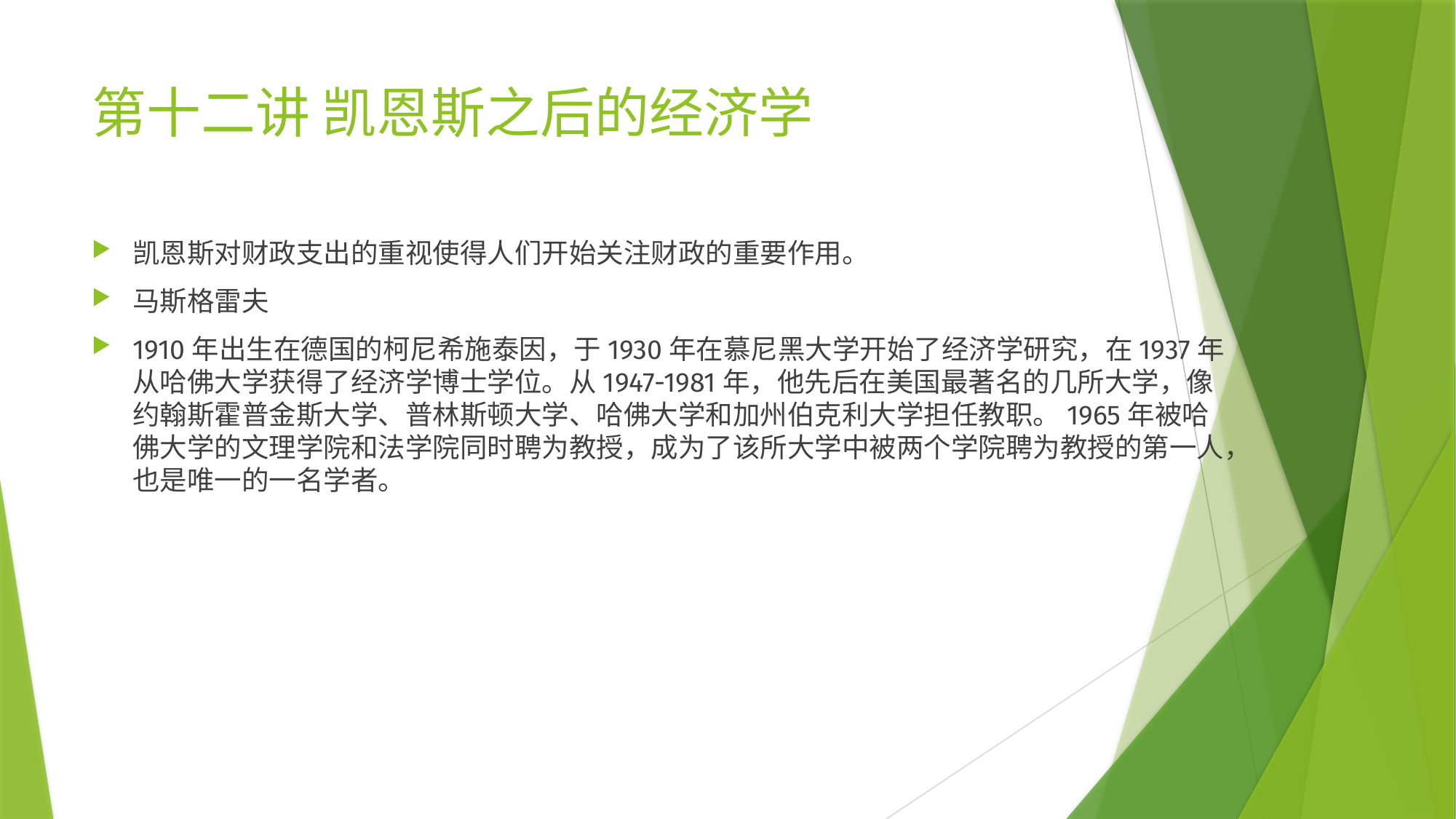

# 第十二讲 凯恩斯之后的经济学
凯恩斯对财政支出的重视使得人们开始关注财政的重要作用。
马斯格雷夫
1910年出生在德国的柯尼希施泰因，于1930年在慕尼黑大学开始了经济学研究，在1937年从哈佛大学获得了经济学博士学位。从1947-1981年，他先后在美国最著名的几所大学，像约翰斯霍普金斯大学、普林斯顿大学、哈佛大学和加州伯克利大学担任教职。1965年被哈佛大学的文理学院和法学院同时聘为教授，成为了该所大学中被两个学院聘为教授的第一人，也是唯一的一名学者。